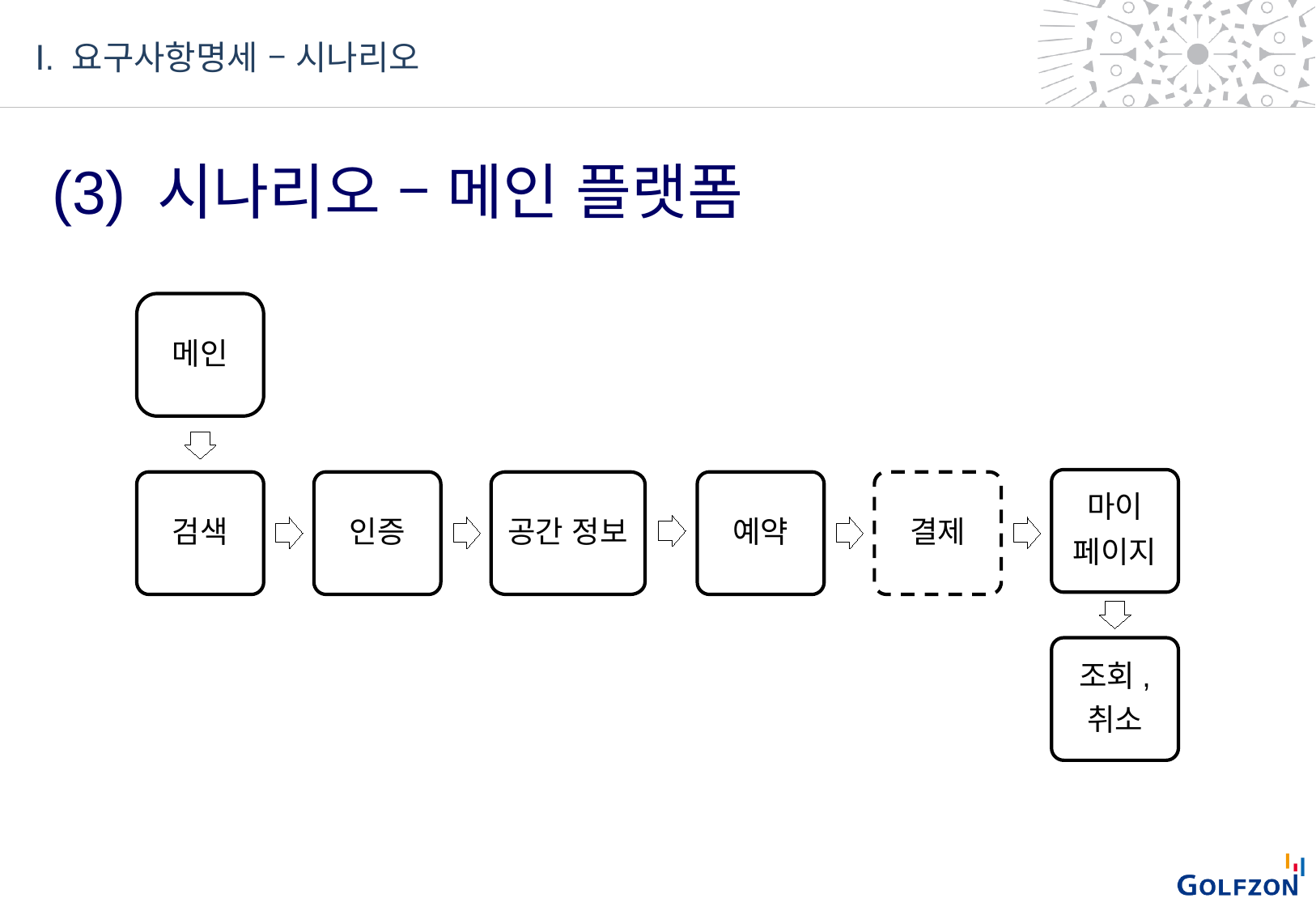

Ⅰ. 요구사항명세 – 시나리오
 (3) 시나리오 – 메인 플랫폼
메인

마이
페이지
인증
공간 정보
예약
결제
검색

조회,
취소